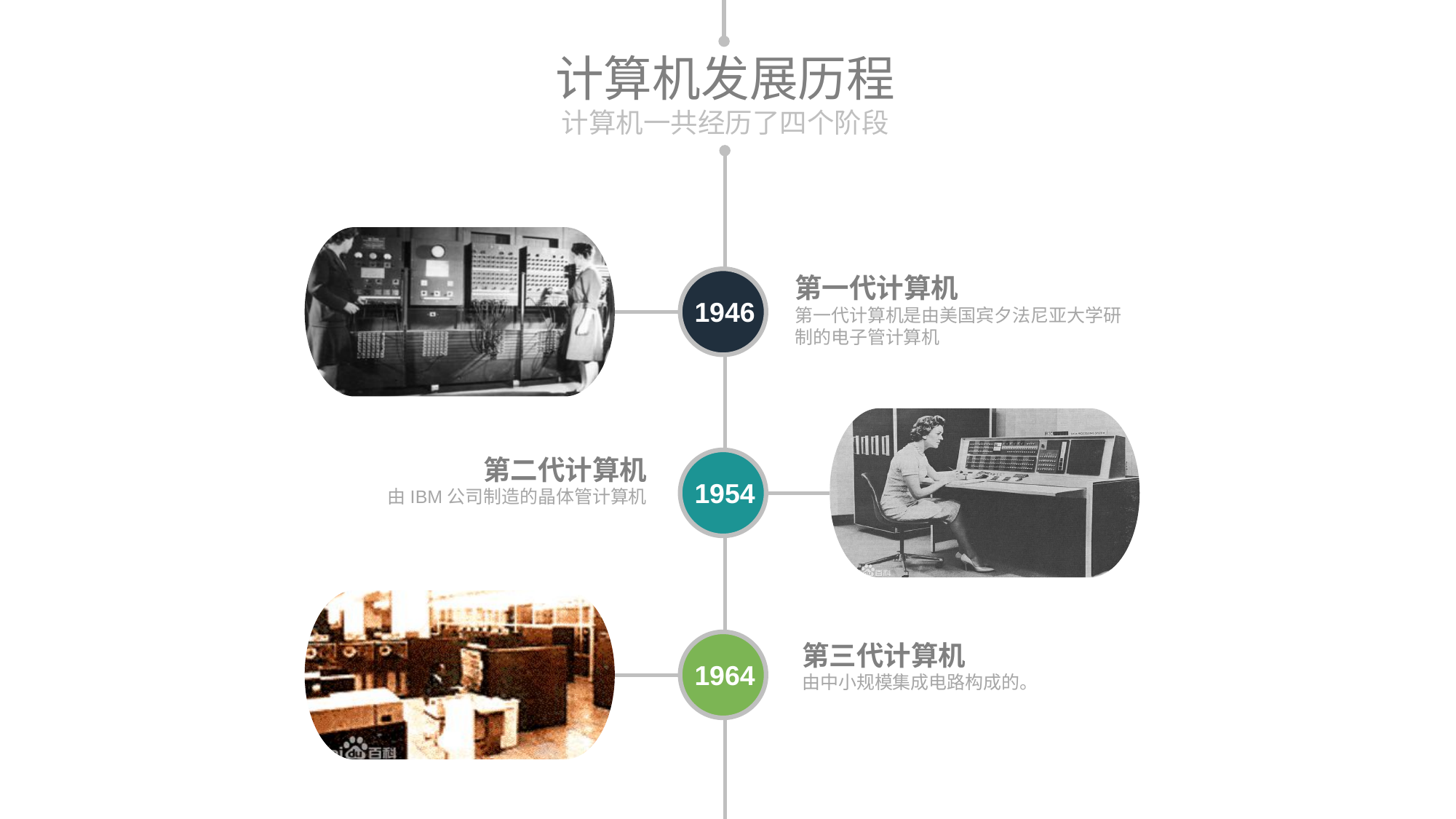

计算机发展历程
计算机一共经历了四个阶段

第一代计算机
第一代计算机是由美国宾夕法尼亚大学研制的电子管计算机

1946

第二代计算机
由IBM公司制造的晶体管计算机

1954

第三代计算机
由中小规模集成电路构成的。
1964